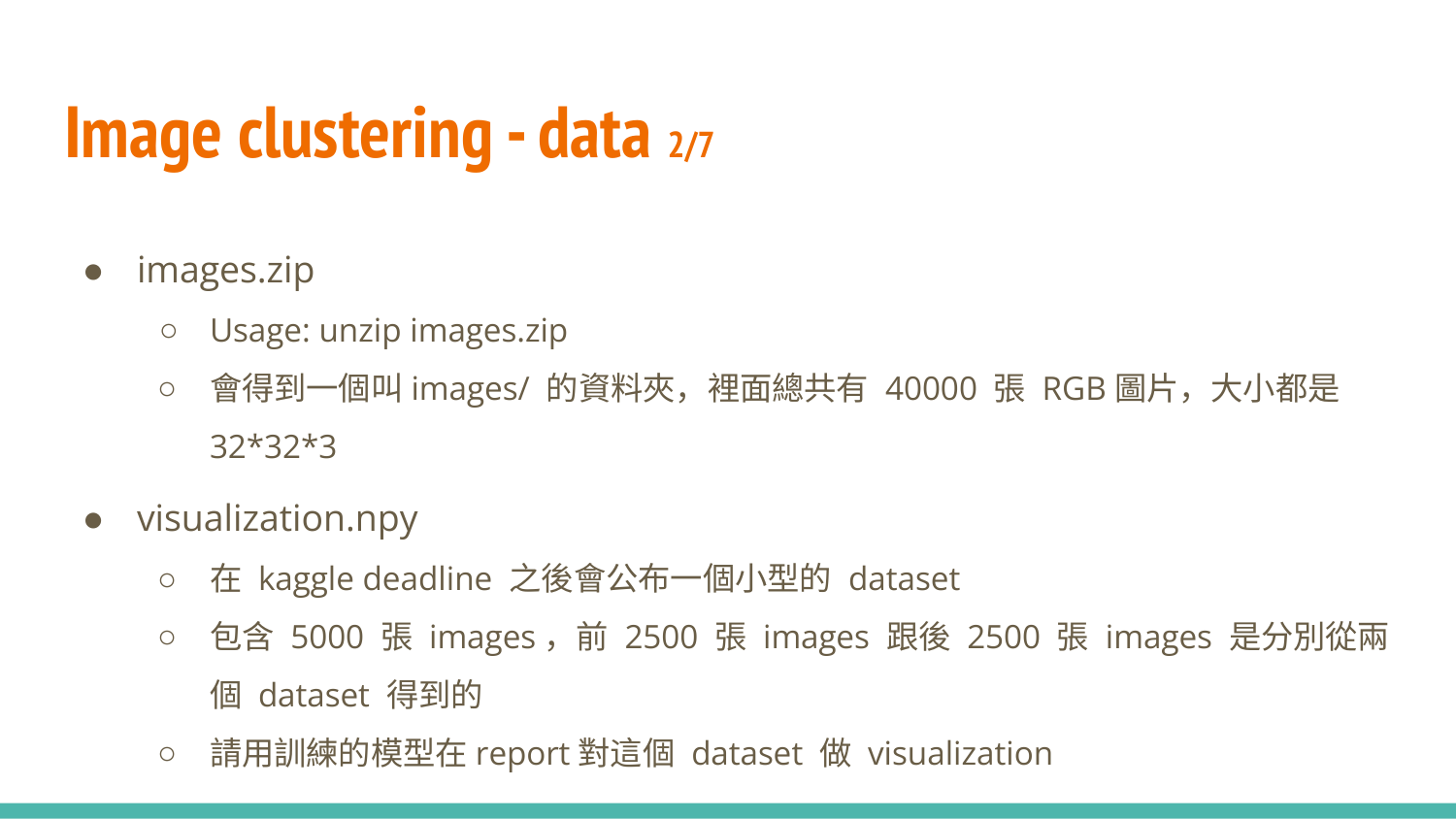

# Image clustering - data 2/7
images.zip
Usage: unzip images.zip
會得到一個叫images/ 的資料夾，裡面總共有 40000 張 RGB圖片，大小都是32*32*3
visualization.npy
在 kaggle deadline 之後會公布一個小型的 dataset
包含 5000 張 images，前 2500 張 images 跟後 2500 張 images 是分別從兩個 dataset 得到的
請用訓練的模型在report對這個 dataset 做 visualization